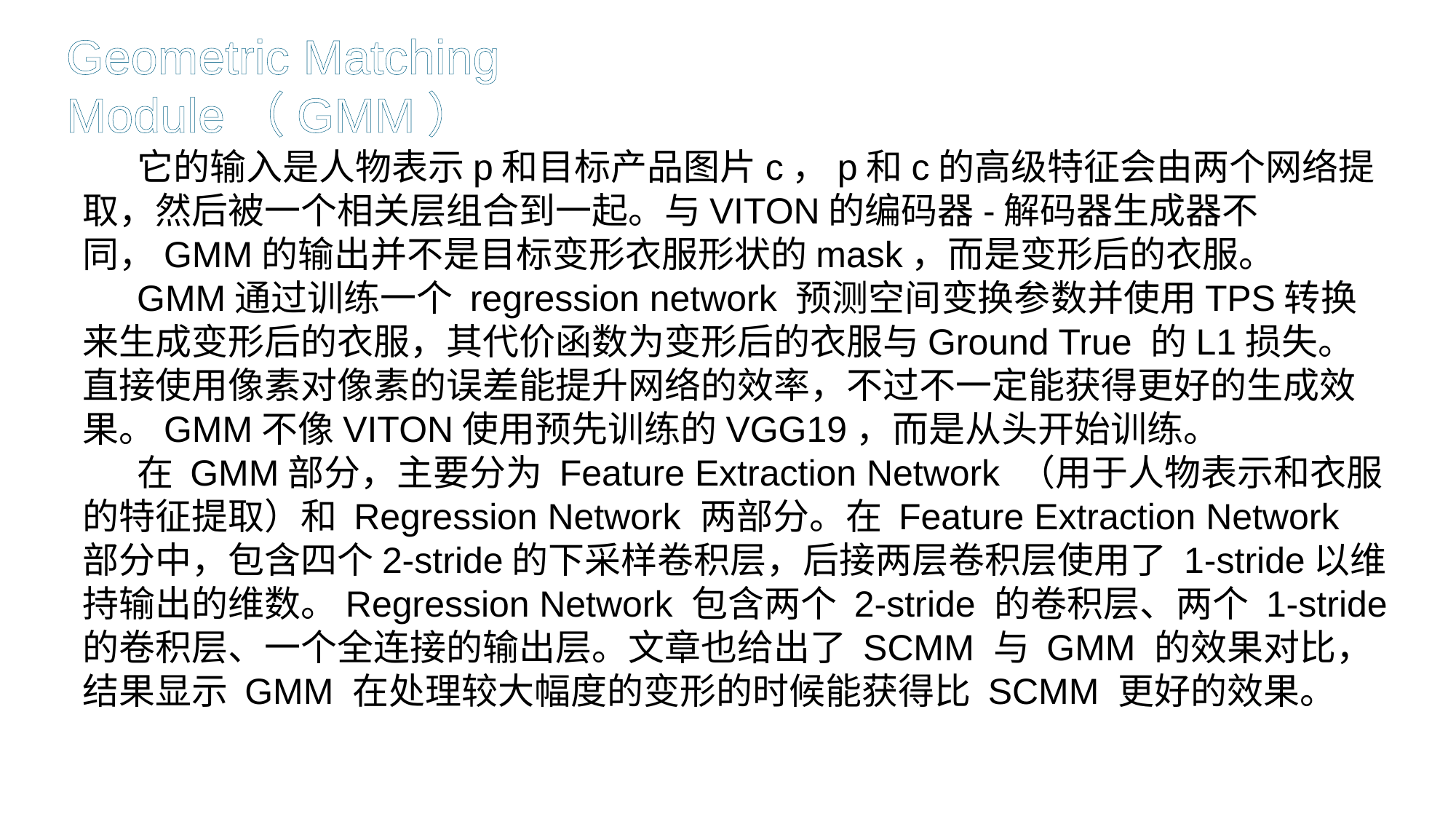

Geometric Matching Module（GMM）
它的输入是人物表示p和目标产品图片c，p和c的高级特征会由两个网络提取，然后被一个相关层组合到一起。与VITON的编码器-解码器生成器不同，GMM的输出并不是目标变形衣服形状的mask，而是变形后的衣服。
GMM通过训练一个 regression network 预测空间变换参数并使用TPS转换来生成变形后的衣服，其代价函数为变形后的衣服与Ground True 的L1损失。直接使用像素对像素的误差能提升网络的效率，不过不一定能获得更好的生成效果。GMM不像VITON使用预先训练的VGG19，而是从头开始训练。
在 GMM部分，主要分为 Feature Extraction Network （用于人物表示和衣服的特征提取）和 Regression Network 两部分。在 Feature Extraction Network 部分中，包含四个2-stride的下采样卷积层，后接两层卷积层使用了 1-stride以维持输出的维数。Regression Network 包含两个 2-stride 的卷积层、两个 1-stride 的卷积层、一个全连接的输出层。文章也给出了 SCMM 与 GMM 的效果对比，结果显示 GMM 在处理较大幅度的变形的时候能获得比 SCMM 更好的效果。